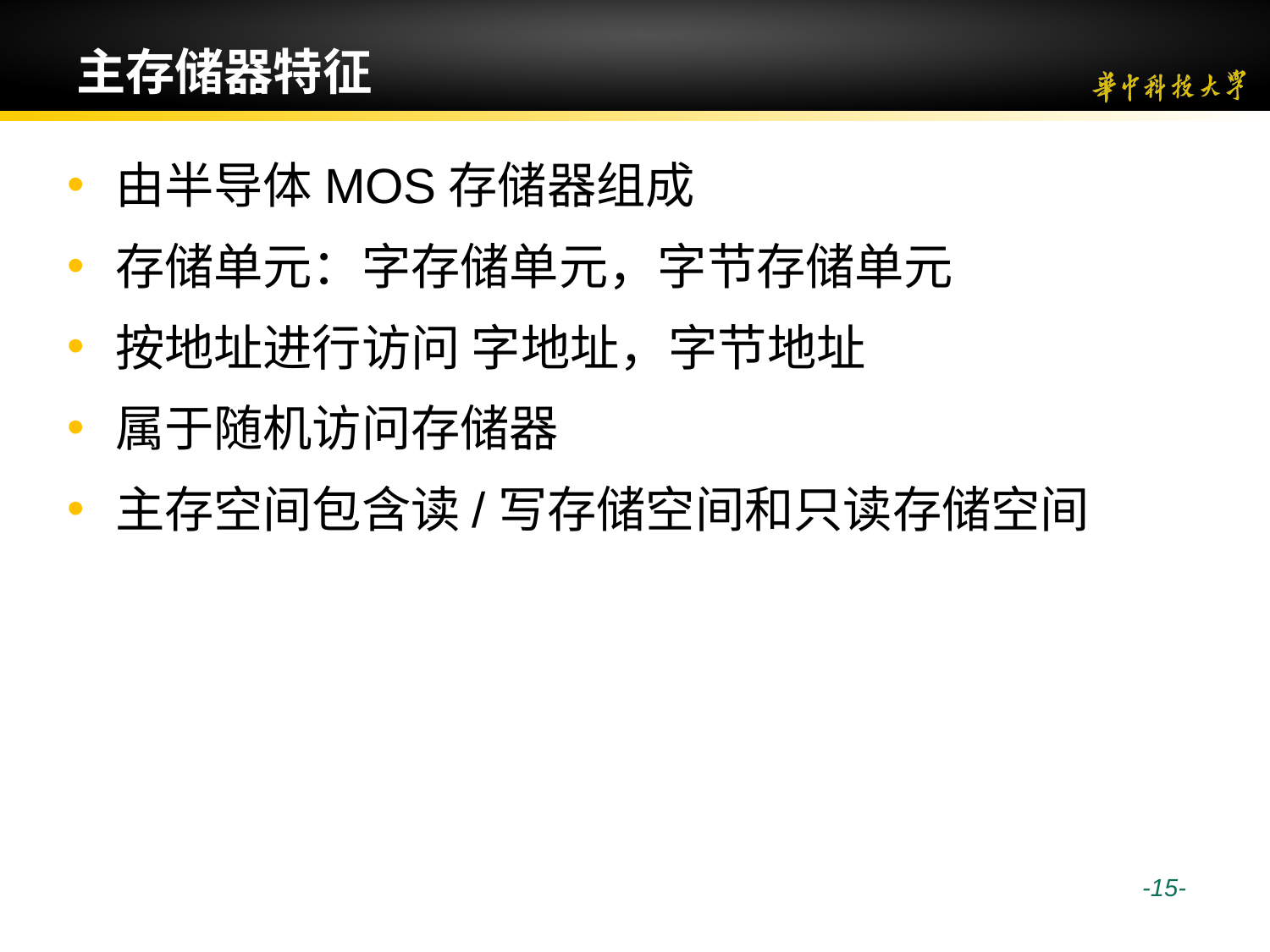

# 主存储器特征
由半导体MOS存储器组成
存储单元：字存储单元，字节存储单元
按地址进行访问 字地址，字节地址
属于随机访问存储器
主存空间包含读/写存储空间和只读存储空间
 -15-